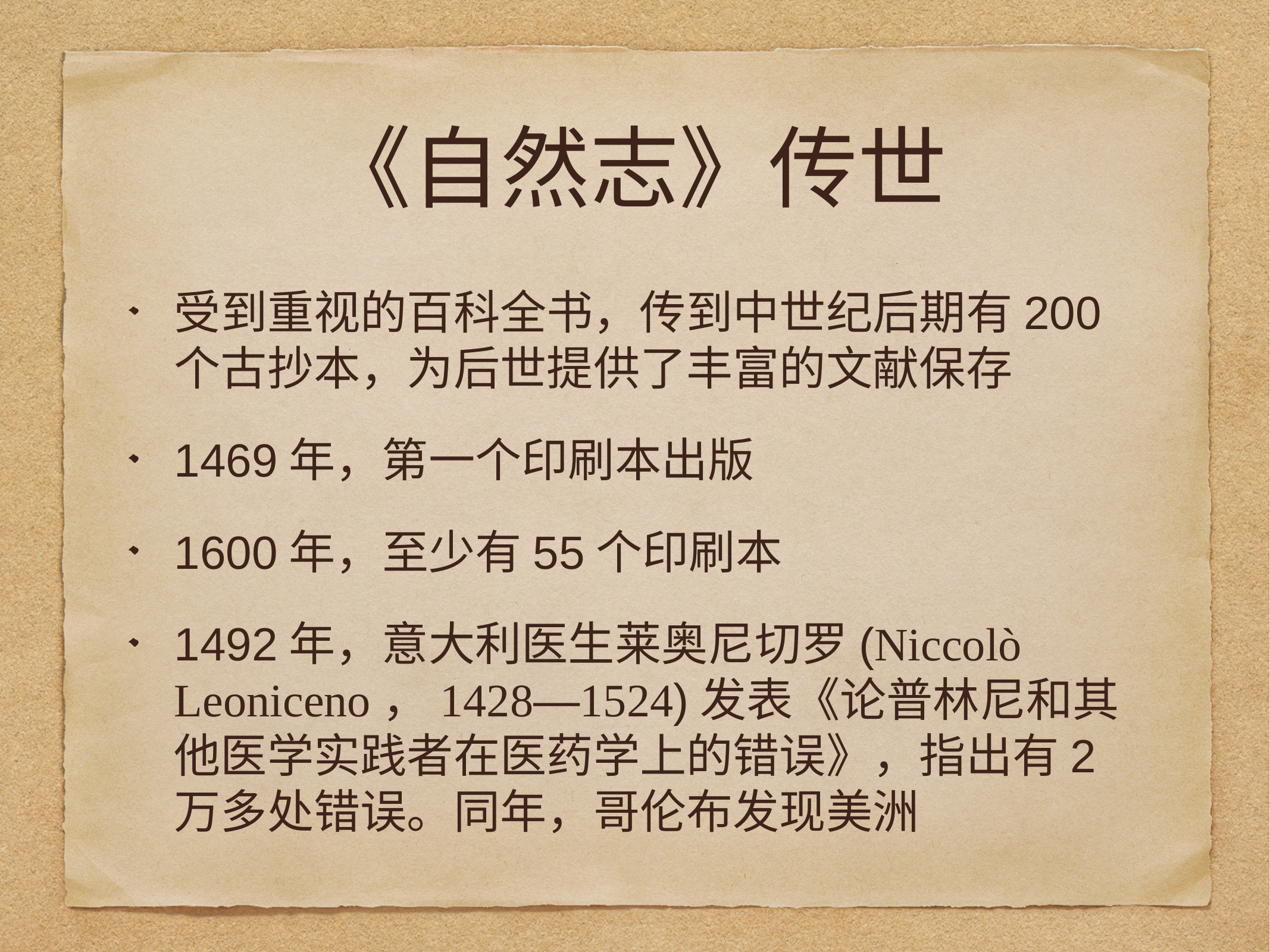

# 《自然志》传世
受到重视的百科全书，传到中世纪后期有200个古抄本，为后世提供了丰富的文献保存
1469年，第一个印刷本出版
1600年，至少有55个印刷本
1492年，意大利医生莱奥尼切罗(Niccolò Leoniceno，1428—1524)发表《论普林尼和其他医学实践者在医药学上的错误》，指出有2万多处错误。同年，哥伦布发现美洲